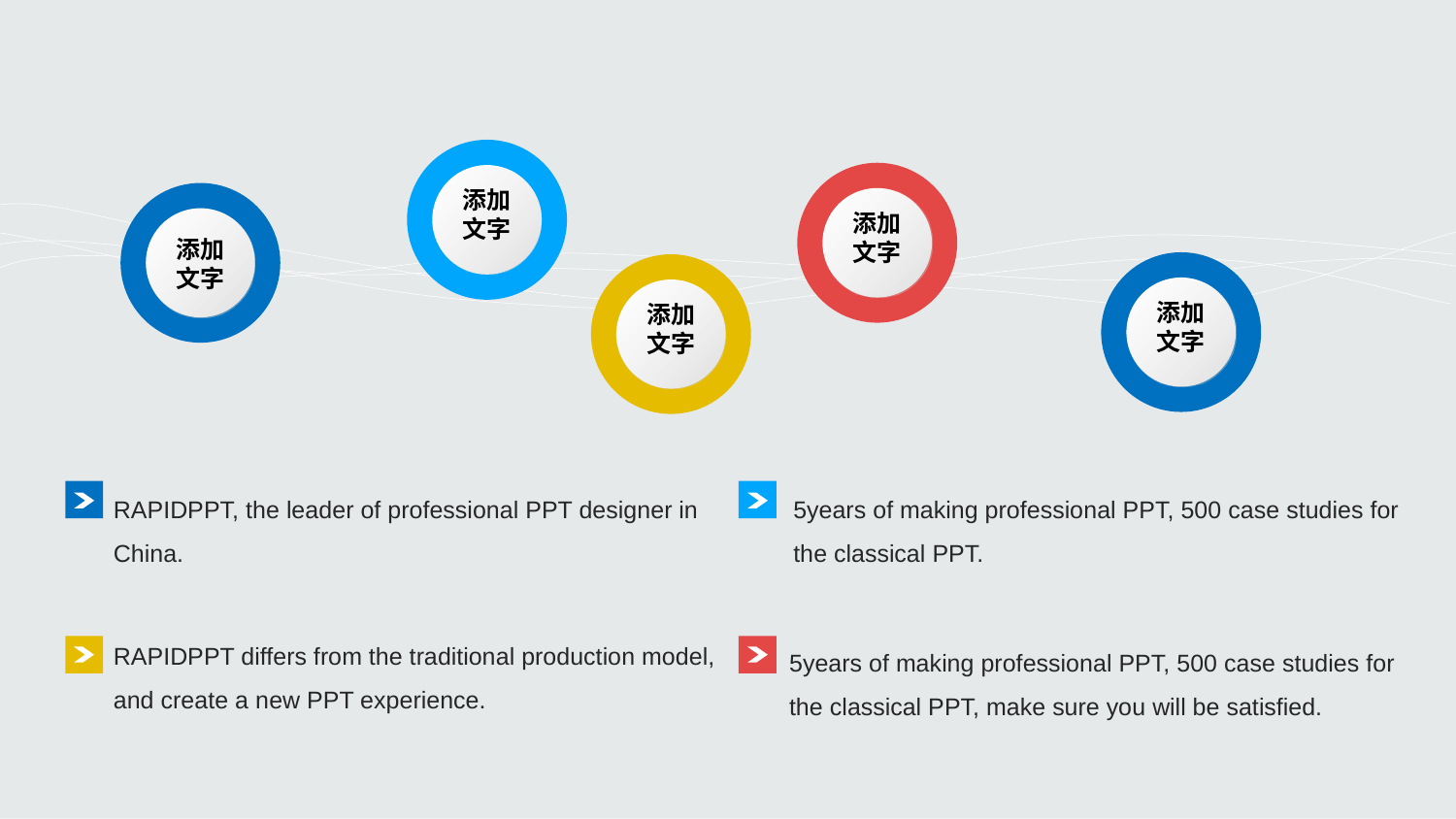

添加
文字

添加
文字

添加
文字

添加
文字

添加
文字
RAPIDPPT, the leader of professional PPT designer in China.
5years of making professional PPT, 500 case studies for the classical PPT.

RAPIDPPT differs from the traditional production model, and create a new PPT experience.
5years of making professional PPT, 500 case studies for the classical PPT, make sure you will be satisfied.